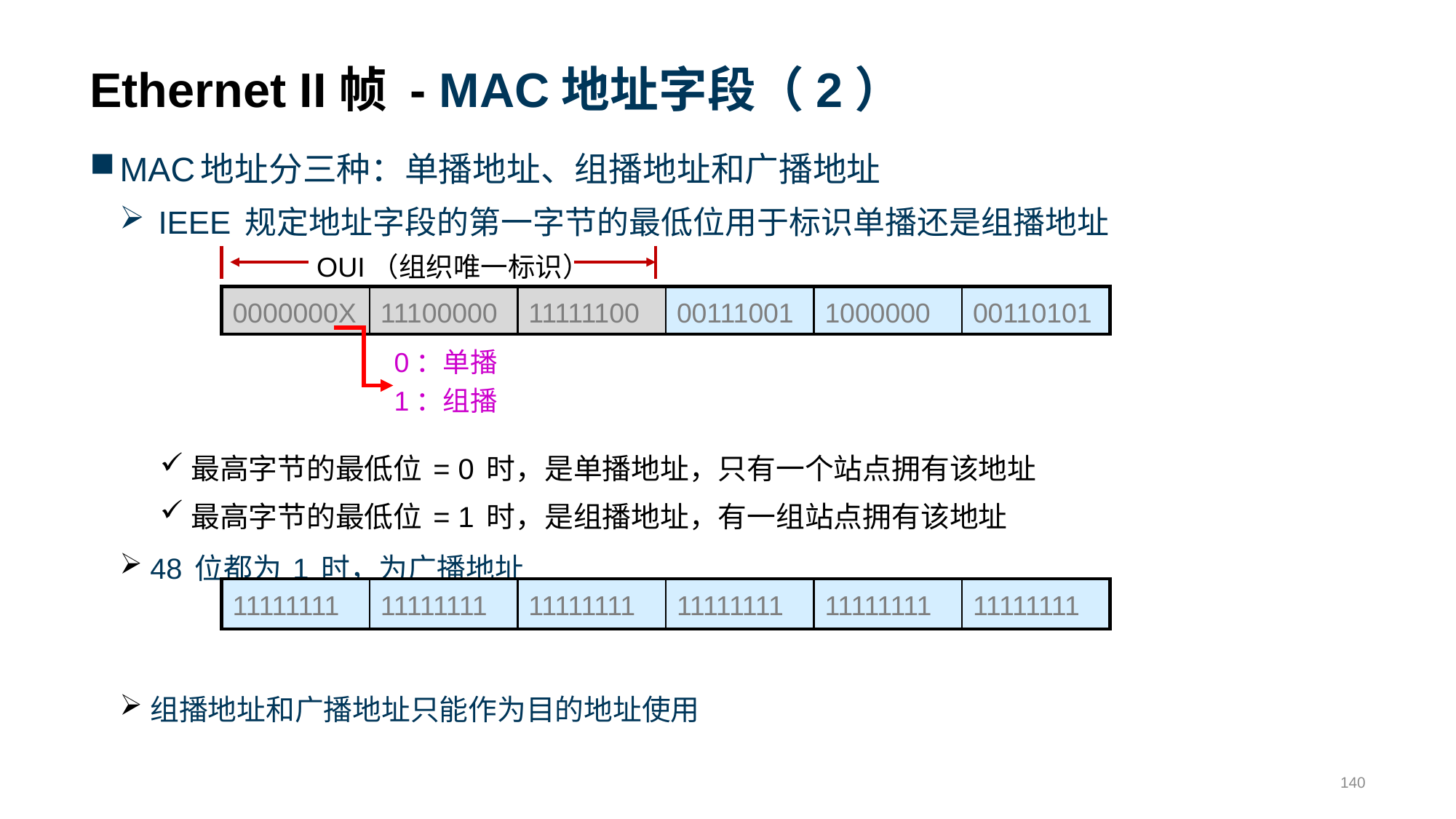

# Ethernet II帧 - MAC地址字段（2）
MAC地址分三种：单播地址、组播地址和广播地址
IEEE 规定地址字段的第一字节的最低位用于标识单播还是组播地址

最高字节的最低位 = 0 时，是单播地址，只有一个站点拥有该地址
最高字节的最低位 = 1 时，是组播地址，有一组站点拥有该地址
48 位都为 1 时，为广播地址

组播地址和广播地址只能作为目的地址使用

OUI（组织唯一标识）
| 0000000X | 11100000 | 11111100 | 00111001 | 1000000 | 00110101 |
| --- | --- | --- | --- | --- | --- |
0：单播
1：组播
| 11111111 | 11111111 | 11111111 | 11111111 | 11111111 | 11111111 |
| --- | --- | --- | --- | --- | --- |
140